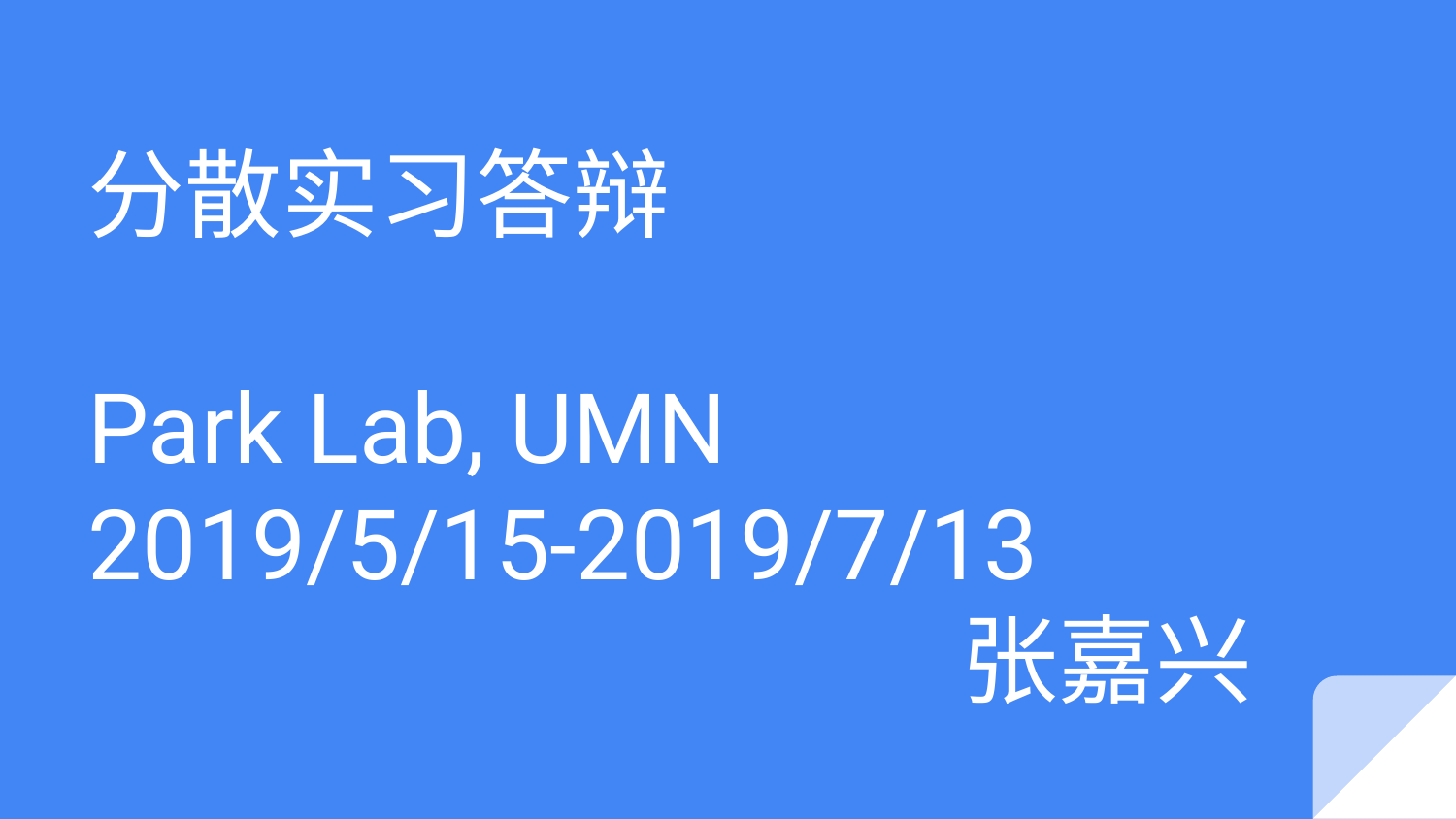

# 分散实习答辩 Park Lab, UMN 2019/5/15-2019/7/13 张嘉兴